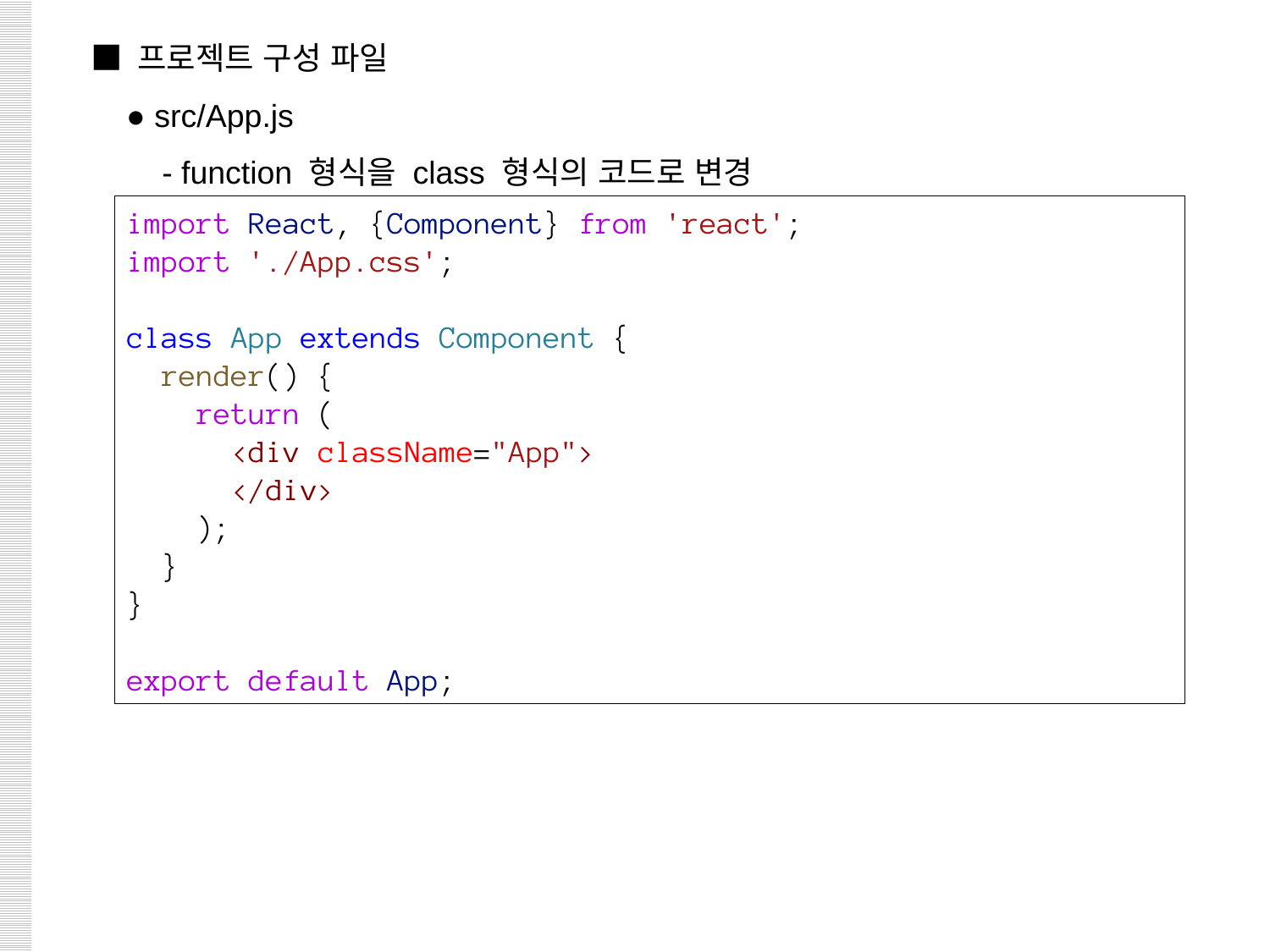

■ 프로젝트 구성 파일
    ● src/App.js
        - function 형식을 class 형식의 코드로 변경
import React, {Component} from 'react';
import './App.css';
class App extends Component {
  render() {
    return (
      <div className="App">
      </div>
    );
  }
}
export default App;